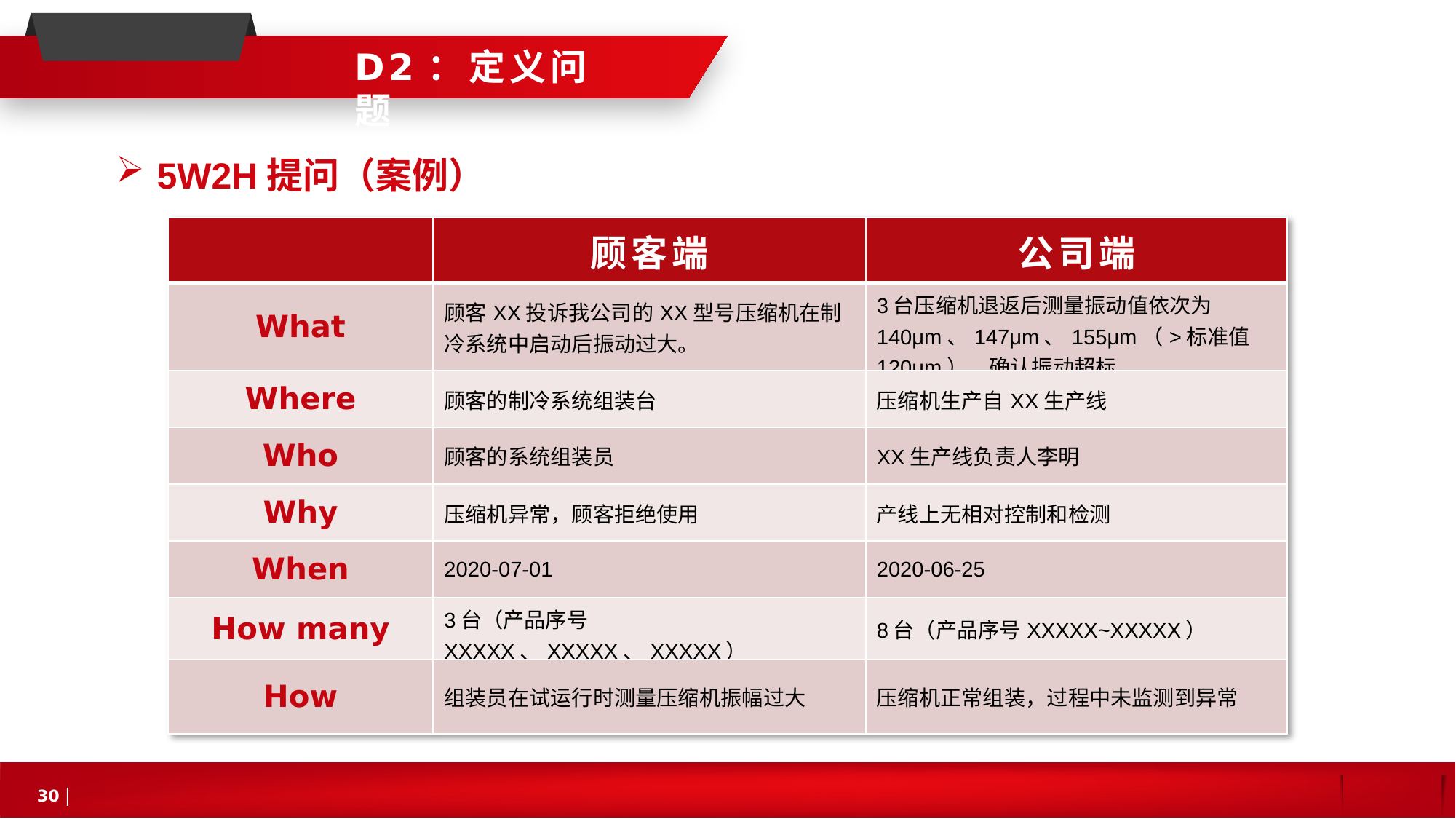

D2：定义问题
5W2H提问（案例）
|  | 顾客端 | 公司端 |
| --- | --- | --- |
| What | 顾客XX投诉我公司的XX型号压缩机在制冷系统中启动后振动过大。 | 3台压缩机退返后测量振动值依次为140μm、147μm、155μm（>标准值120μm），确认振动超标。 |
| Where | 顾客的制冷系统组装台 | 压缩机生产自XX生产线 |
| Who | 顾客的系统组装员 | XX生产线负责人李明 |
| Why | 压缩机异常，顾客拒绝使用 | 产线上无相对控制和检测 |
| When | 2020-07-01 | 2020-06-25 |
| How many | 3台（产品序号XXXXX、XXXXX、XXXXX） | 8台（产品序号XXXXX~XXXXX） |
| How | 组装员在试运行时测量压缩机振幅过大 | 压缩机正常组装，过程中未监测到异常 |